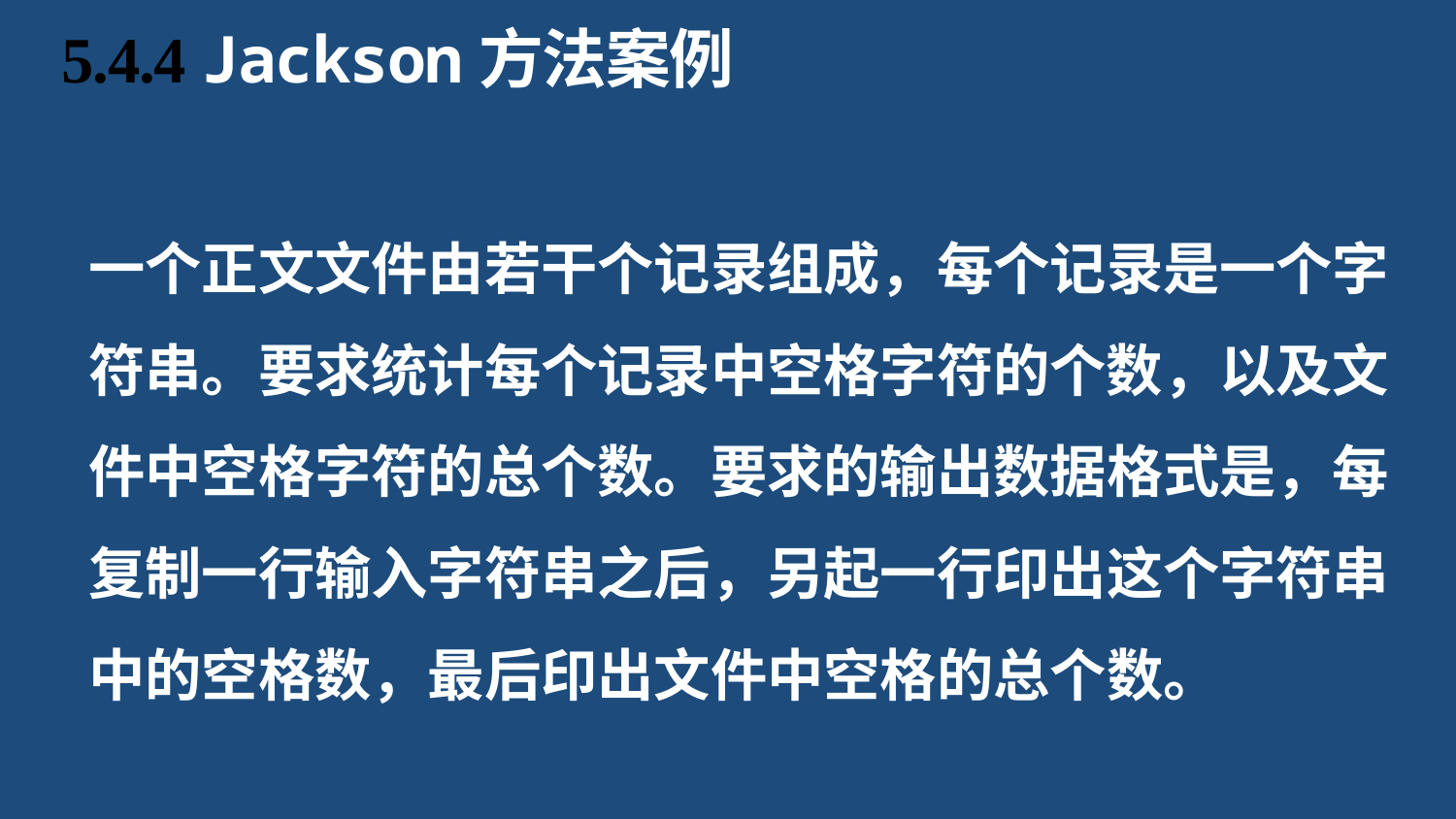

# 5.4.4 Jackson方法案例
一个正文文件由若干个记录组成，每个记录是一个字符串。要求统计每个记录中空格字符的个数，以及文件中空格字符的总个数。要求的输出数据格式是，每复制一行输入字符串之后，另起一行印出这个字符串中的空格数，最后印出文件中空格的总个数。